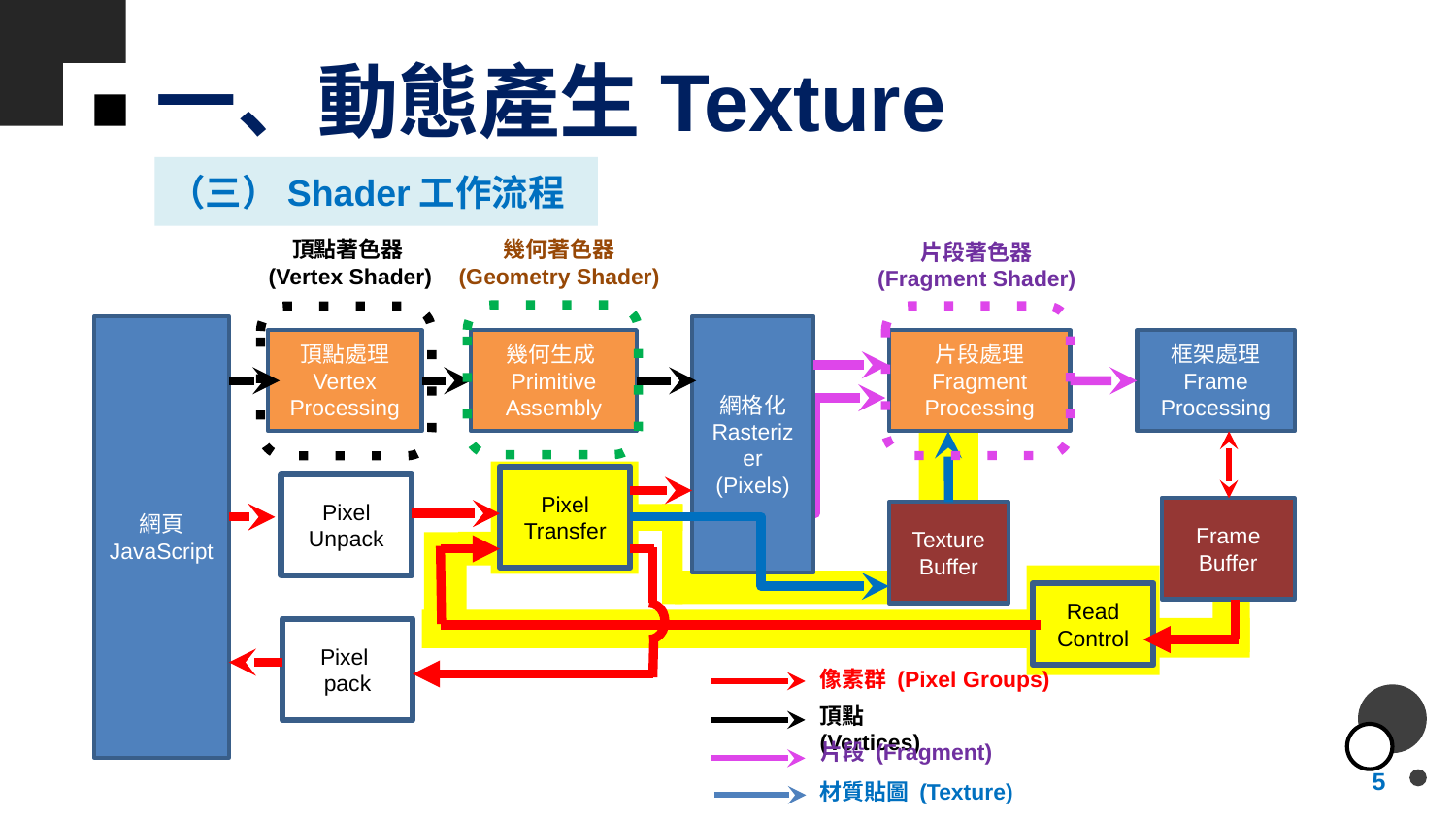

# 一、動態產生Texture
（三）Shader工作流程
頂點著色器
(Vertex Shader)
幾何著色器 (Geometry Shader)
片段著色器 (Fragment Shader)

網頁
JavaScript
網格化
Rasterizer
(Pixels)
頂點處理
Vertex Processing
幾何生成Primitive Assembly
片段處理
Fragment Processing
框架處理
Frame
Processing

Pixel Transfer
Pixel Unpack
Frame
Buffer
Texture
Buffer

Read
Control

Pixel
pack
像素群 (Pixel Groups)
頂點 (Vertices)
片段 (Fragment)
材質貼圖 (Texture)

5